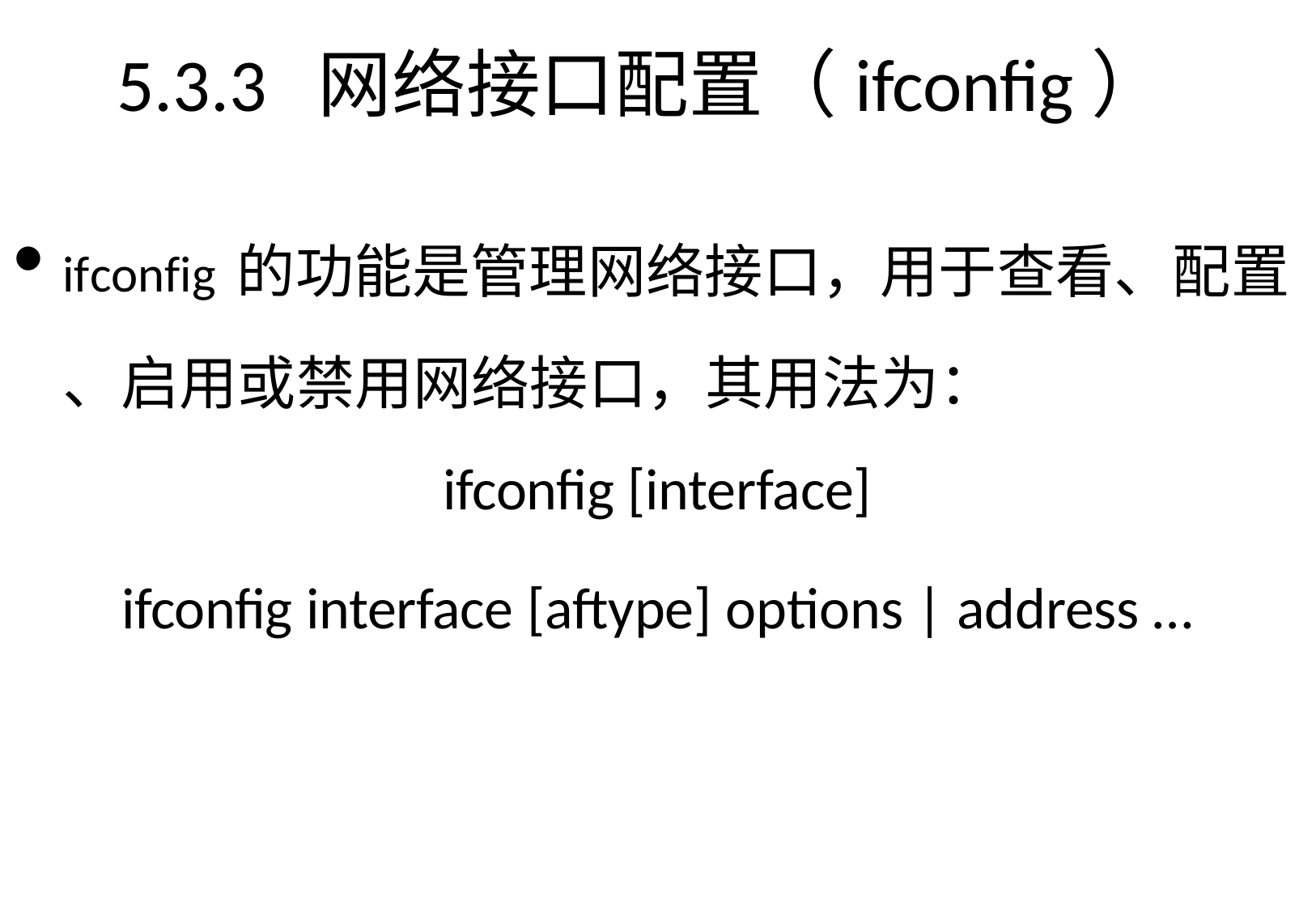

# 5.3.3	网络接口配置（ifconfig）
ifconfig的功能是管理网络接口，用于查看、配置
、启用或禁用网络接口，其用法为：
ifconfig [interface]
ifconfig interface [aftype] options | address …